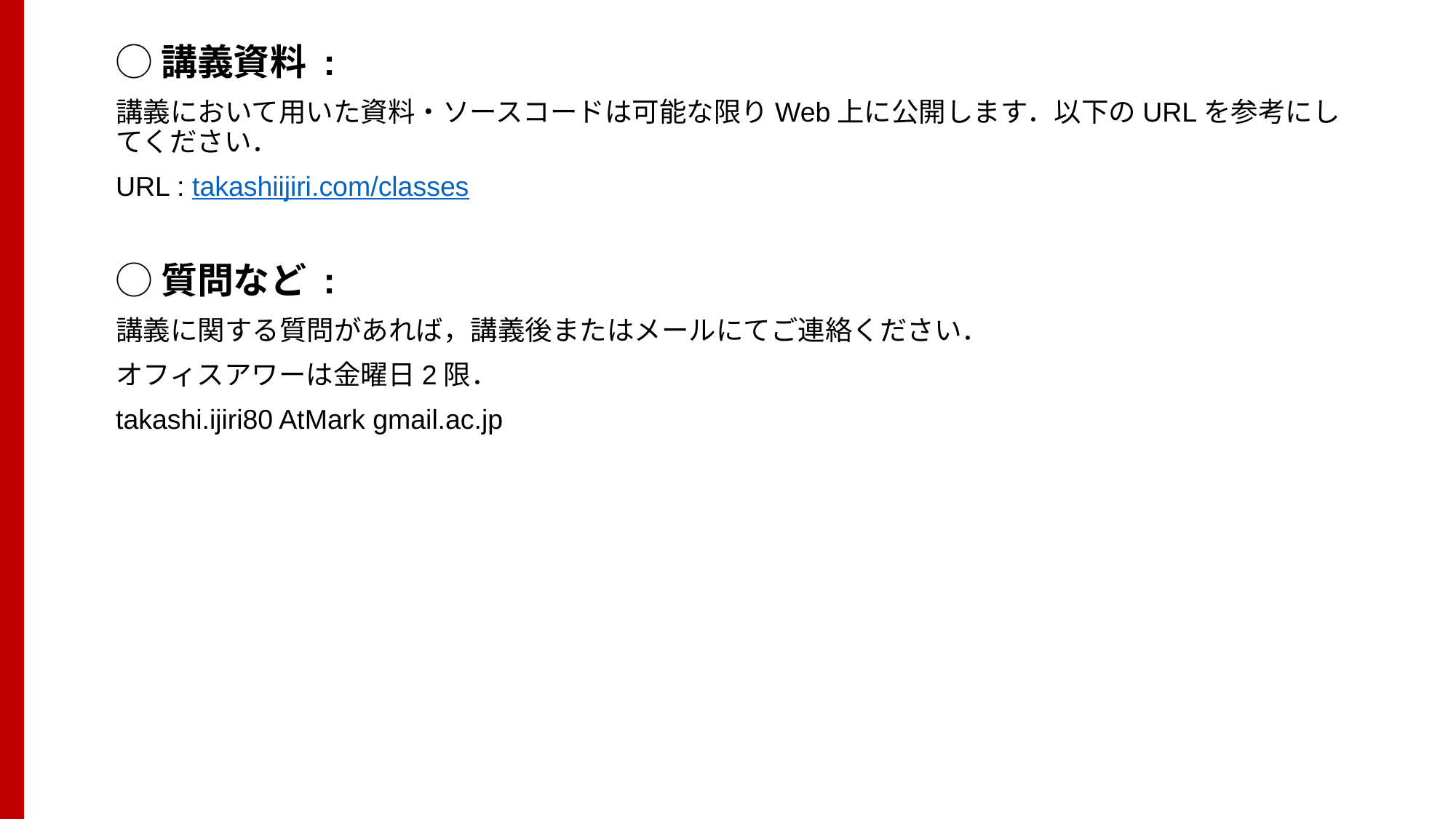

◯講義資料 :
講義において用いた資料・ソースコードは可能な限りWeb上に公開します．以下のURLを参考にしてください．
URL : takashiijiri.com/classes

◯質問など :
講義に関する質問があれば，講義後またはメールにてご連絡ください．
オフィスアワーは金曜日2限．
takashi.ijiri80 AtMark gmail.ac.jp